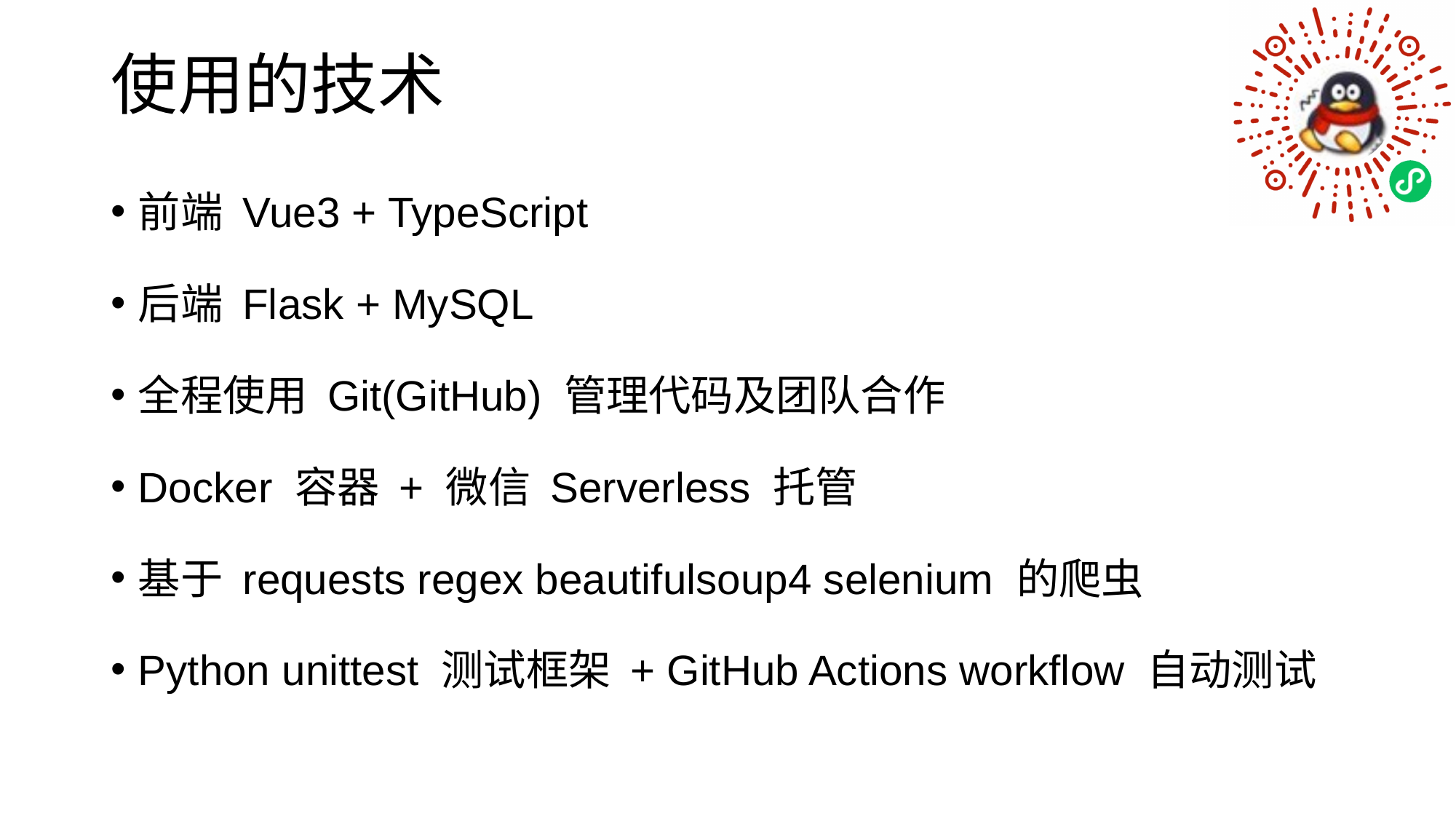

# 使用的技术
前端 Vue3 + TypeScript
后端 Flask + MySQL
全程使用 Git(GitHub) 管理代码及团队合作
Docker 容器 + 微信 Serverless 托管
基于 requests regex beautifulsoup4 selenium 的爬虫
Python unittest 测试框架 + GitHub Actions workflow 自动测试